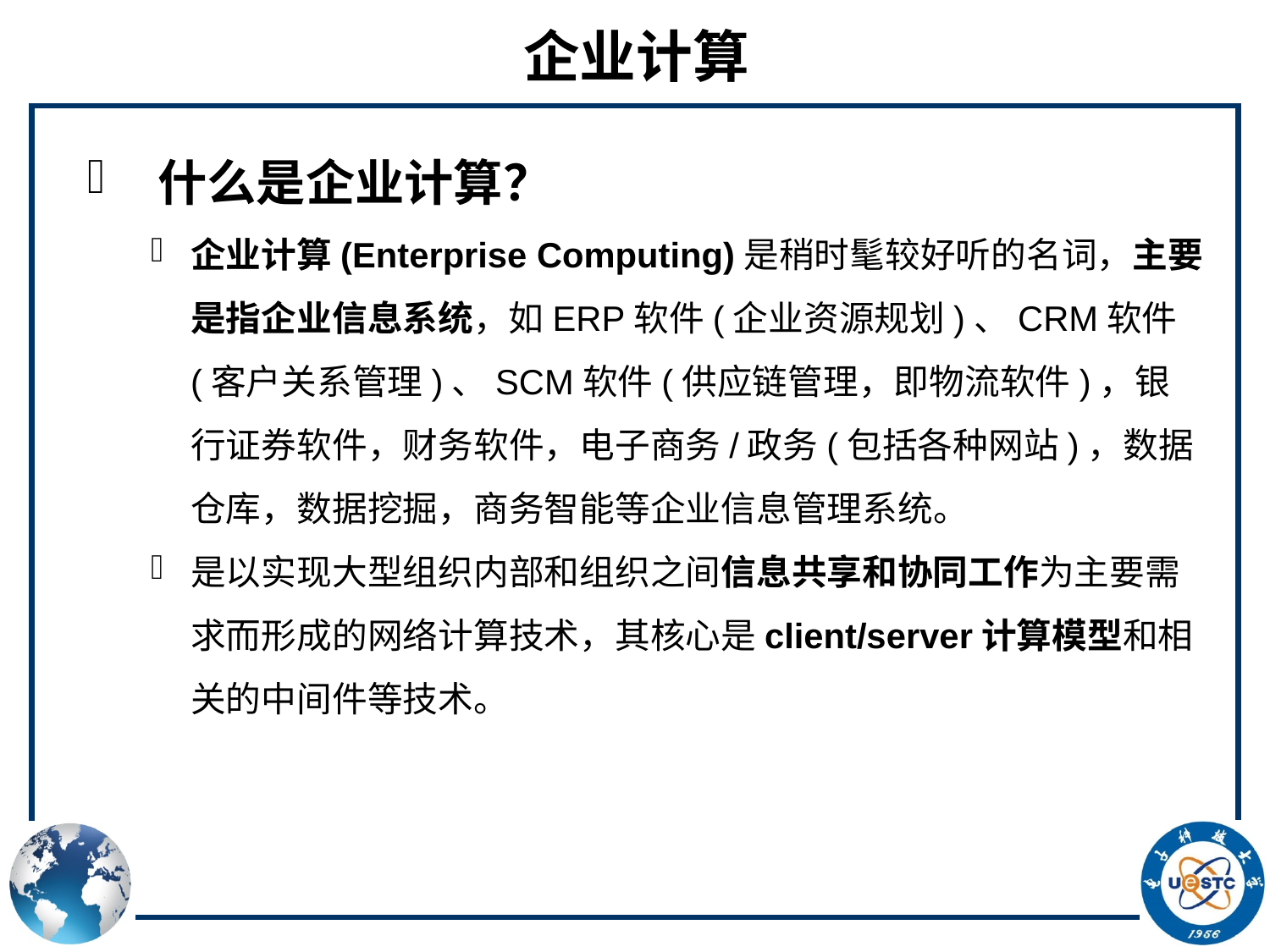

# 企业计算
 什么是企业计算？
企业计算(Enterprise Computing)是稍时髦较好听的名词，主要是指企业信息系统，如ERP软件(企业资源规划)、CRM软件(客户关系管理)、SCM软件(供应链管理，即物流软件)，银行证券软件，财务软件，电子商务/政务(包括各种网站)，数据仓库，数据挖掘，商务智能等企业信息管理系统。
是以实现大型组织内部和组织之间信息共享和协同工作为主要需求而形成的网络计算技术，其核心是client/server计算模型和相关的中间件等技术。